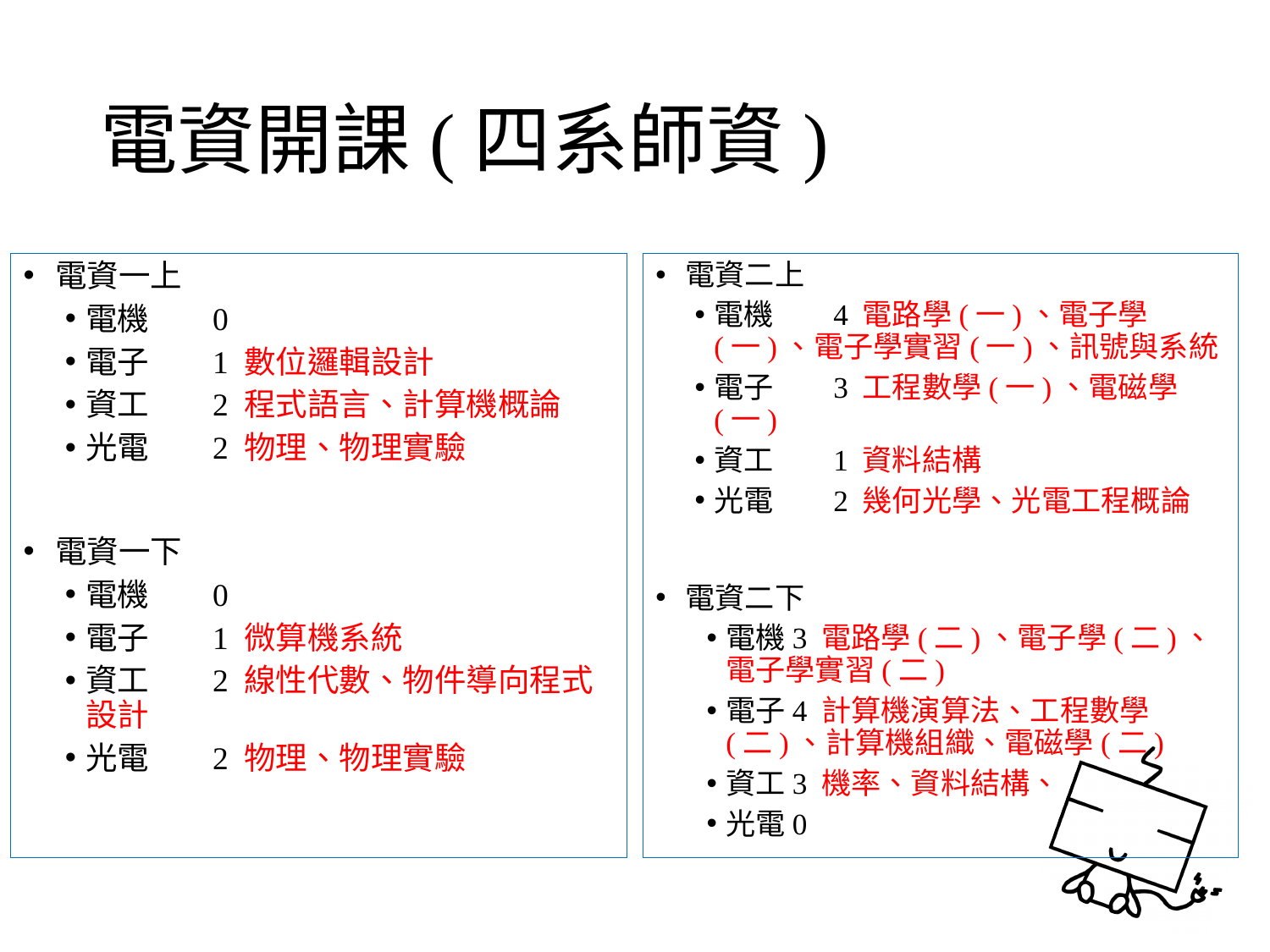

# 電資開課(四系師資)
電資一上
電機	0
電子	1 數位邏輯設計
資工	2 程式語言、計算機概論
光電	2 物理、物理實驗

電資一下
電機	0
電子	1 微算機系統
資工	2 線性代數、物件導向程式設計
光電	2 物理、物理實驗

電資二上
電機	4 電路學(一)、電子學(一)、電子學實習(一)、訊號與系統
電子	3 工程數學(一)、電磁學(一)
資工	1 資料結構
光電	2 幾何光學、光電工程概論

電資二下
電機3 電路學(二)、電子學(二)、電子學實習(二)
電子4 計算機演算法、工程數學(二)、計算機組織、電磁學(二)
資工3 機率、資料結構、
光電0